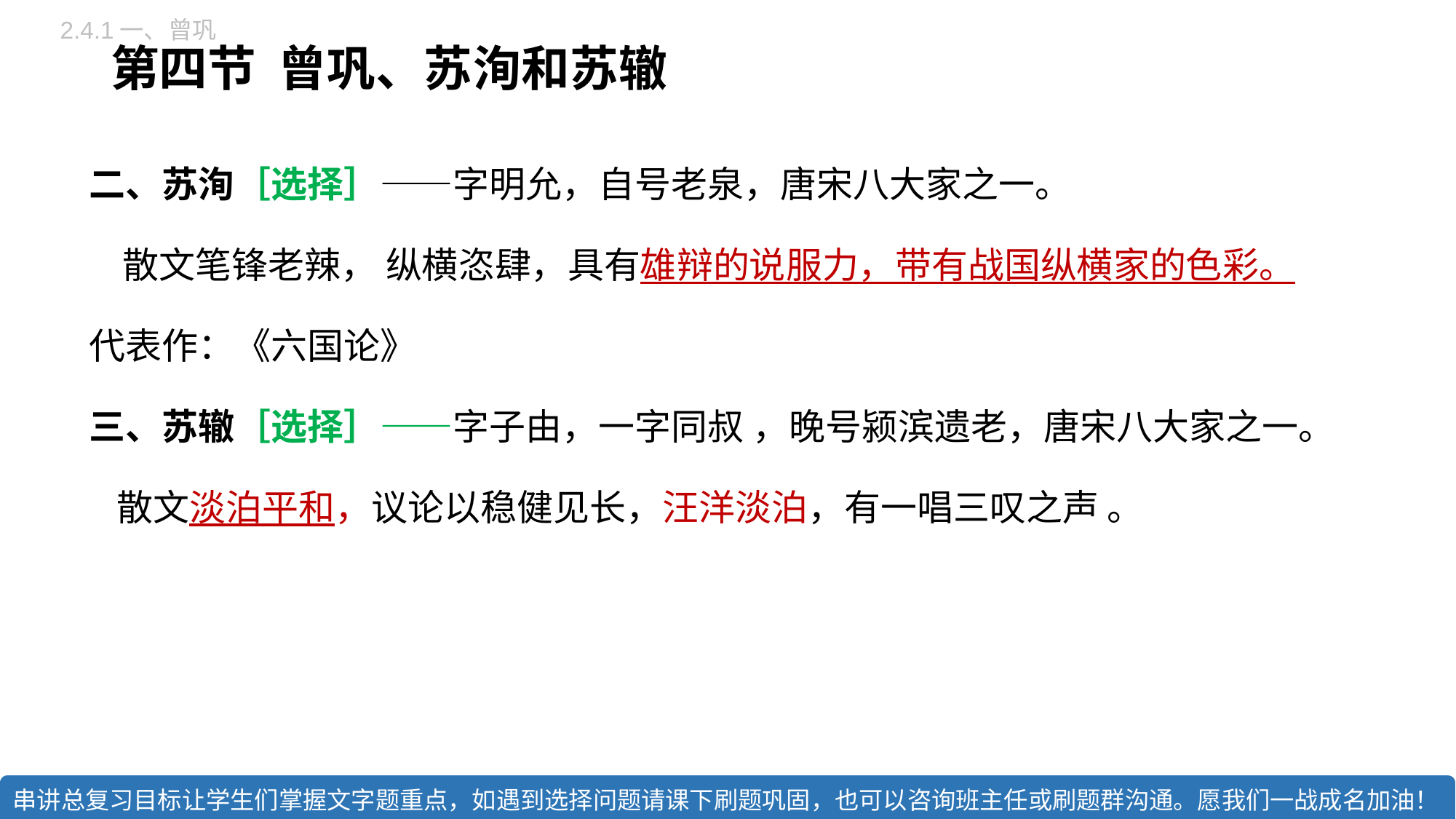

2.4.1一、曾巩
# 第四节  曾巩、苏洵和苏辙
二、苏洵［选择］——字明允，自号老泉，唐宋八大家之一。
   散文笔锋老辣， 纵横恣肆，具有雄辩的说服力，带有战国纵横家的色彩。
代表作：《六国论》
三、苏辙［选择］——字子由，一字同叔 ，晚号颍滨遗老，唐宋八大家之一。
散文淡泊平和，议论以稳健见长，汪洋淡泊，有一唱三叹之声 。